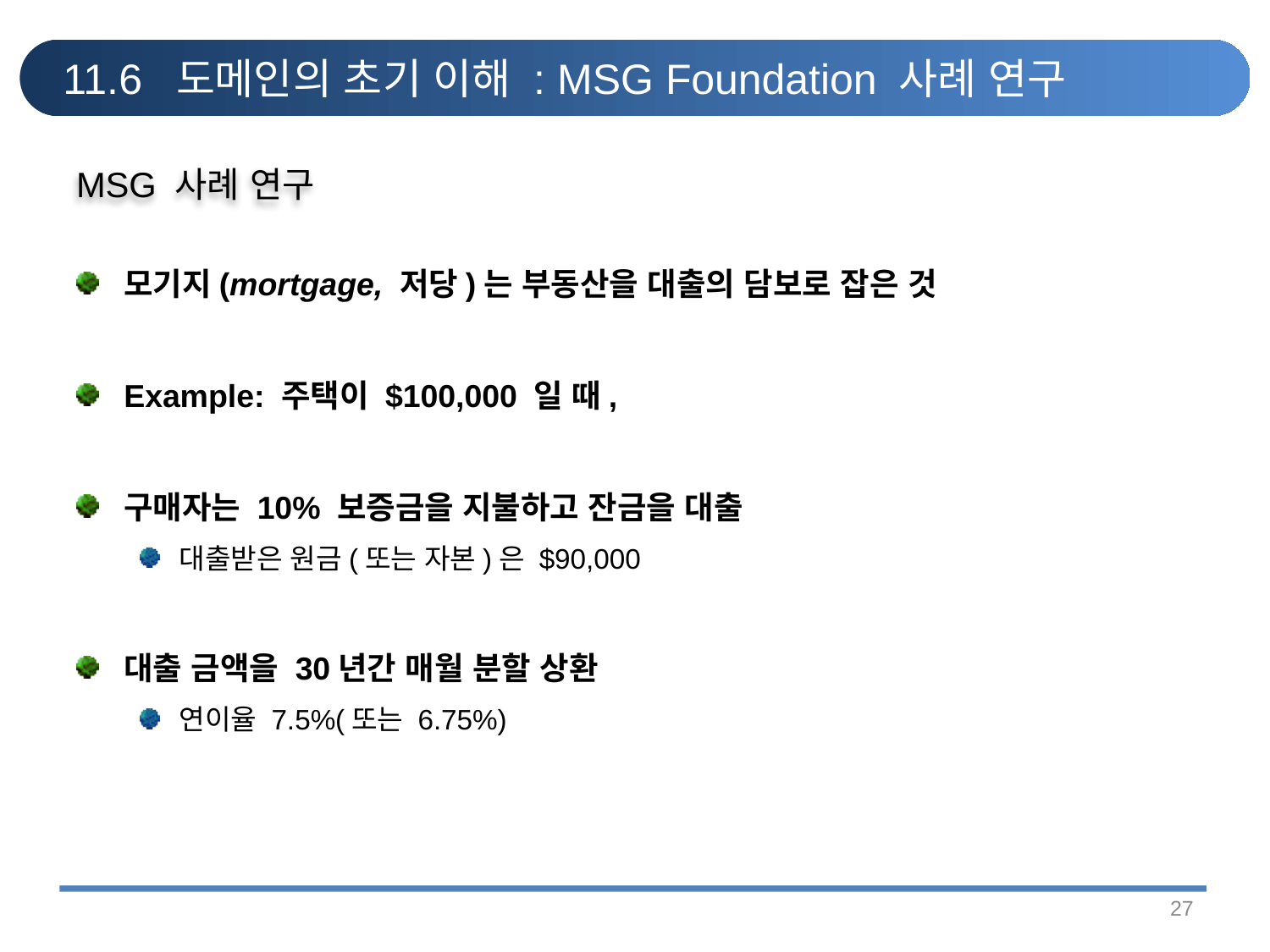

# 11.6  도메인의 초기 이해 : MSG Foundation 사례 연구
MSG 사례 연구
모기지(mortgage, 저당)는 부동산을 대출의 담보로 잡은 것

Example: 주택이 $100,000 일 때,

구매자는 10% 보증금을 지불하고 잔금을 대출
대출받은 원금(또는 자본)은 $90,000

대출 금액을 30년간 매월 분할 상환
연이율 7.5%(또는 6.75%)
27